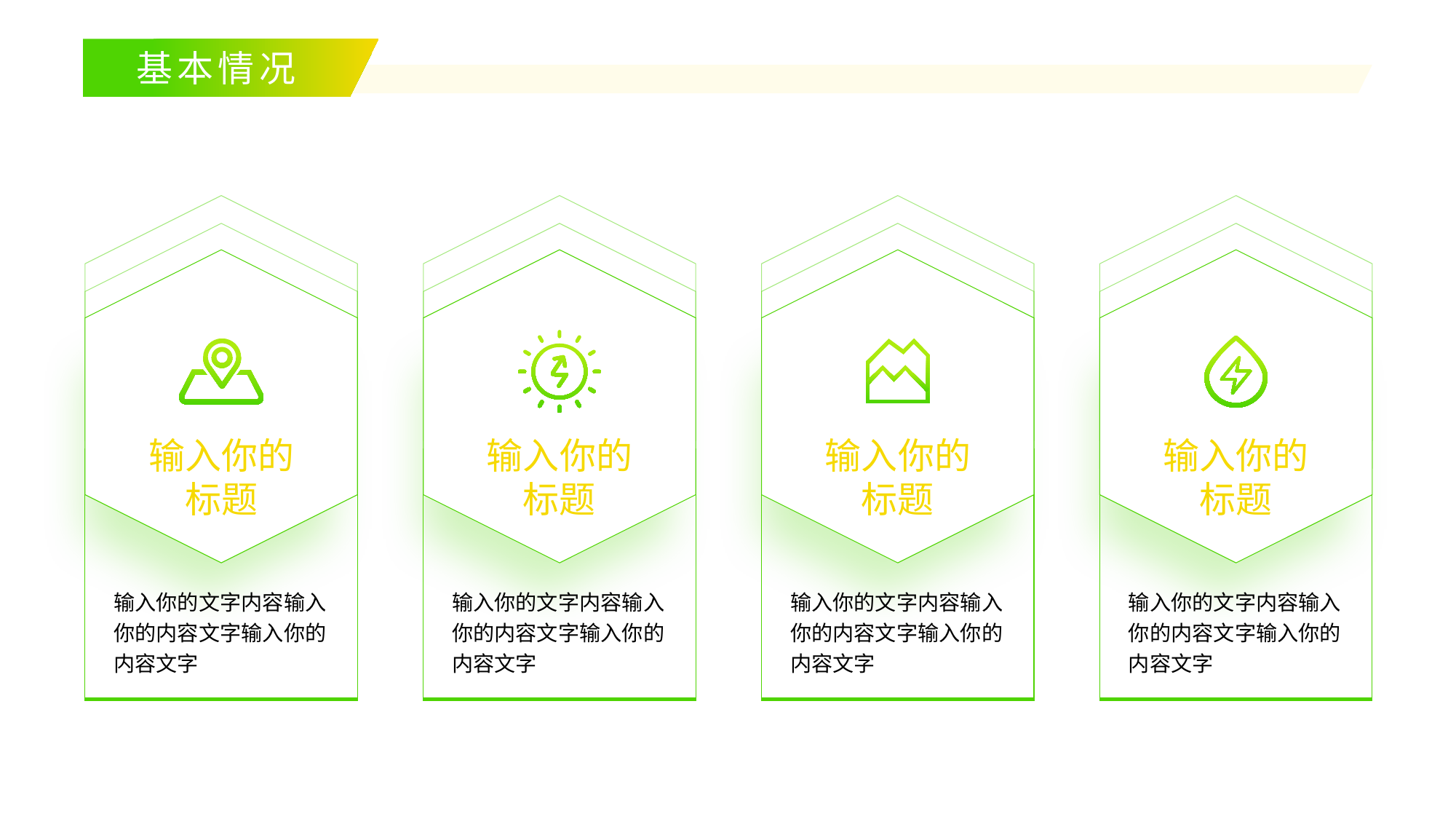

基本情况

输入你的标题
输入你的标题
输入你的标题
输入你的标题

输入你的文字内容输入你的内容文字输入你的内容文字
输入你的文字内容输入你的内容文字输入你的内容文字
输入你的文字内容输入你的内容文字输入你的内容文字
输入你的文字内容输入你的内容文字输入你的内容文字